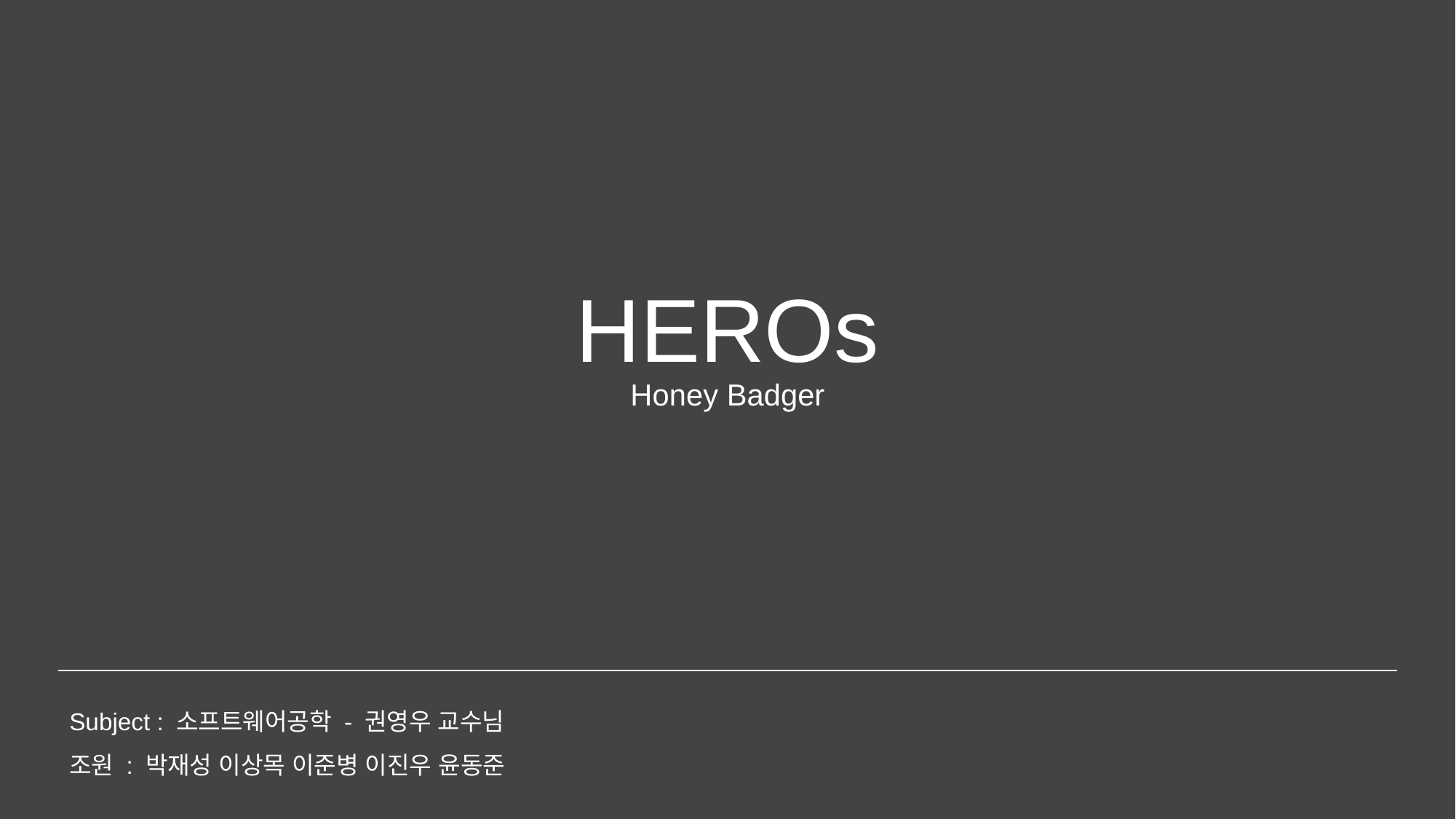

HEROs
Honey Badger
Subject : 소프트웨어공학 - 권영우 교수님
조원 : 박재성 이상목 이준병 이진우 윤동준